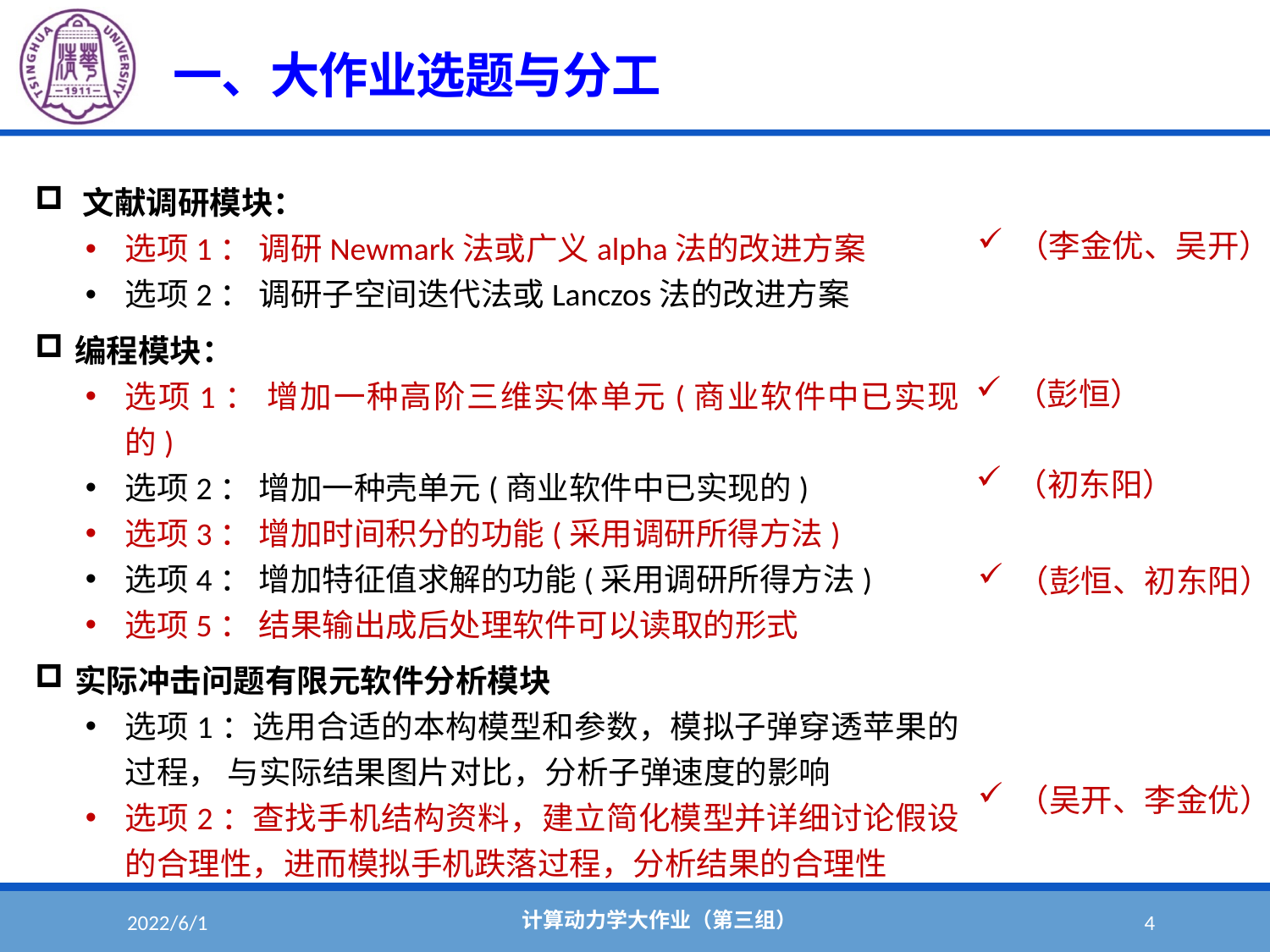

#
一、大作业选题与分工
文献调研模块：
选项1： 调研Newmark法或广义alpha法的改进方案
选项2： 调研子空间迭代法或Lanczos法的改进方案
编程模块：
选项1： 增加一种高阶三维实体单元(商业软件中已实现的)
选项2： 增加一种壳单元(商业软件中已实现的)
选项3： 增加时间积分的功能(采用调研所得方法)
选项4： 增加特征值求解的功能(采用调研所得方法)
选项5： 结果输出成后处理软件可以读取的形式
实际冲击问题有限元软件分析模块
选项1：选用合适的本构模型和参数，模拟子弹穿透苹果的过程， 与实际结果图片对比，分析子弹速度的影响
选项2：查找手机结构资料，建立简化模型并详细讨论假设的合理性，进而模拟手机跌落过程，分析结果的合理性
（李金优、吴开）
（彭恒）
（初东阳）
（彭恒、初东阳）
（吴开、李金优）
计算动力学大作业（第三组）
2022/6/1
4